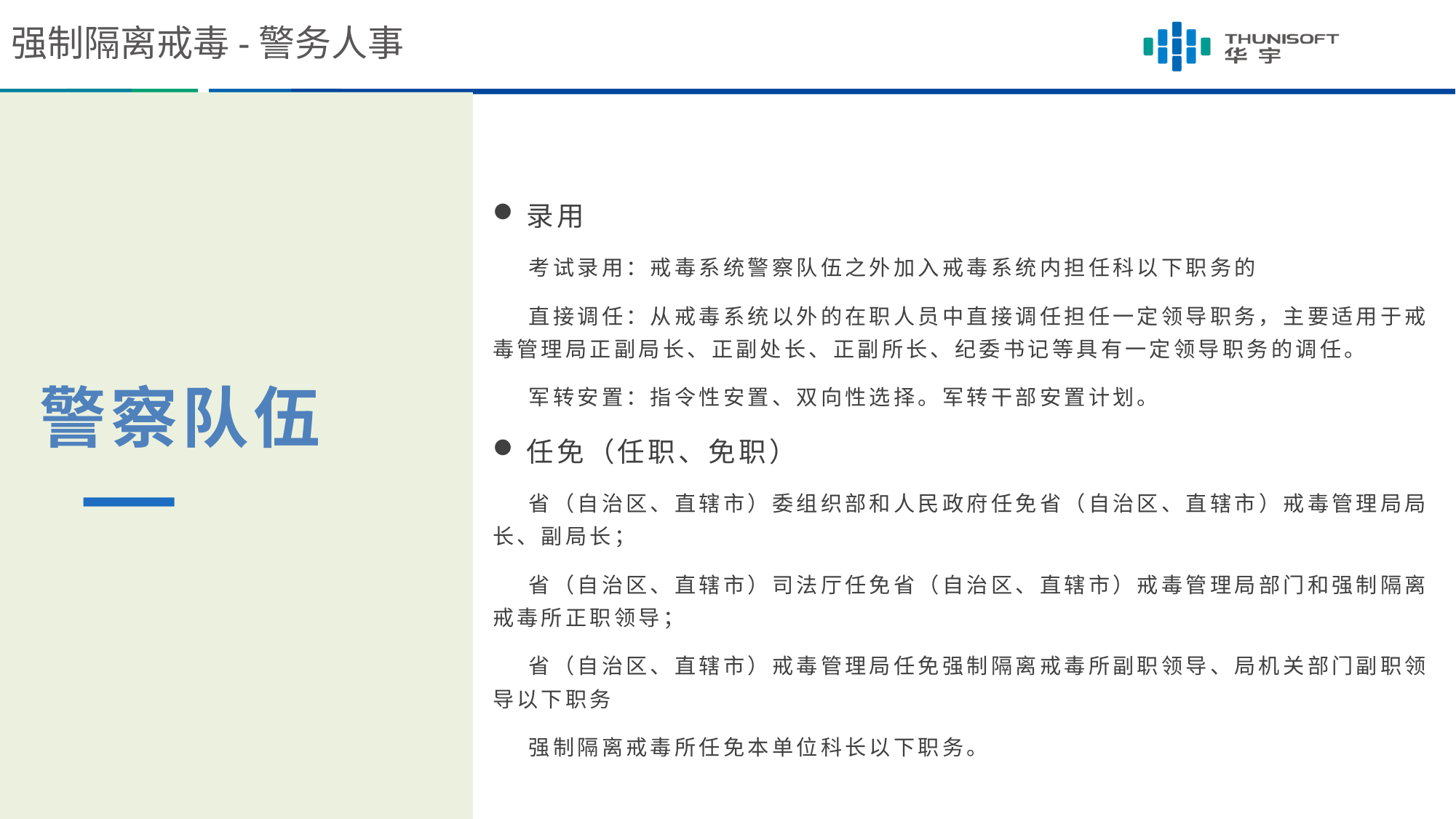

强制隔离戒毒-警务人事

录用
    考试录用：戒毒系统警察队伍之外加入戒毒系统内担任科以下职务的
    直接调任：从戒毒系统以外的在职人员中直接调任担任一定领导职务，主要适用于戒毒管理局正副局长、正副处长、正副所长、纪委书记等具有一定领导职务的调任。
    军转安置：指令性安置、双向性选择。军转干部安置计划。
任免（任职、免职）
    省（自治区、直辖市）委组织部和人民政府任免省（自治区、直辖市）戒毒管理局局长、副局长；
    省（自治区、直辖市）司法厅任免省（自治区、直辖市）戒毒管理局部门和强制隔离戒毒所正职领导；
    省（自治区、直辖市）戒毒管理局任免强制隔离戒毒所副职领导、局机关部门副职领导以下职务
    强制隔离戒毒所任免本单位科长以下职务。
警察队伍

117